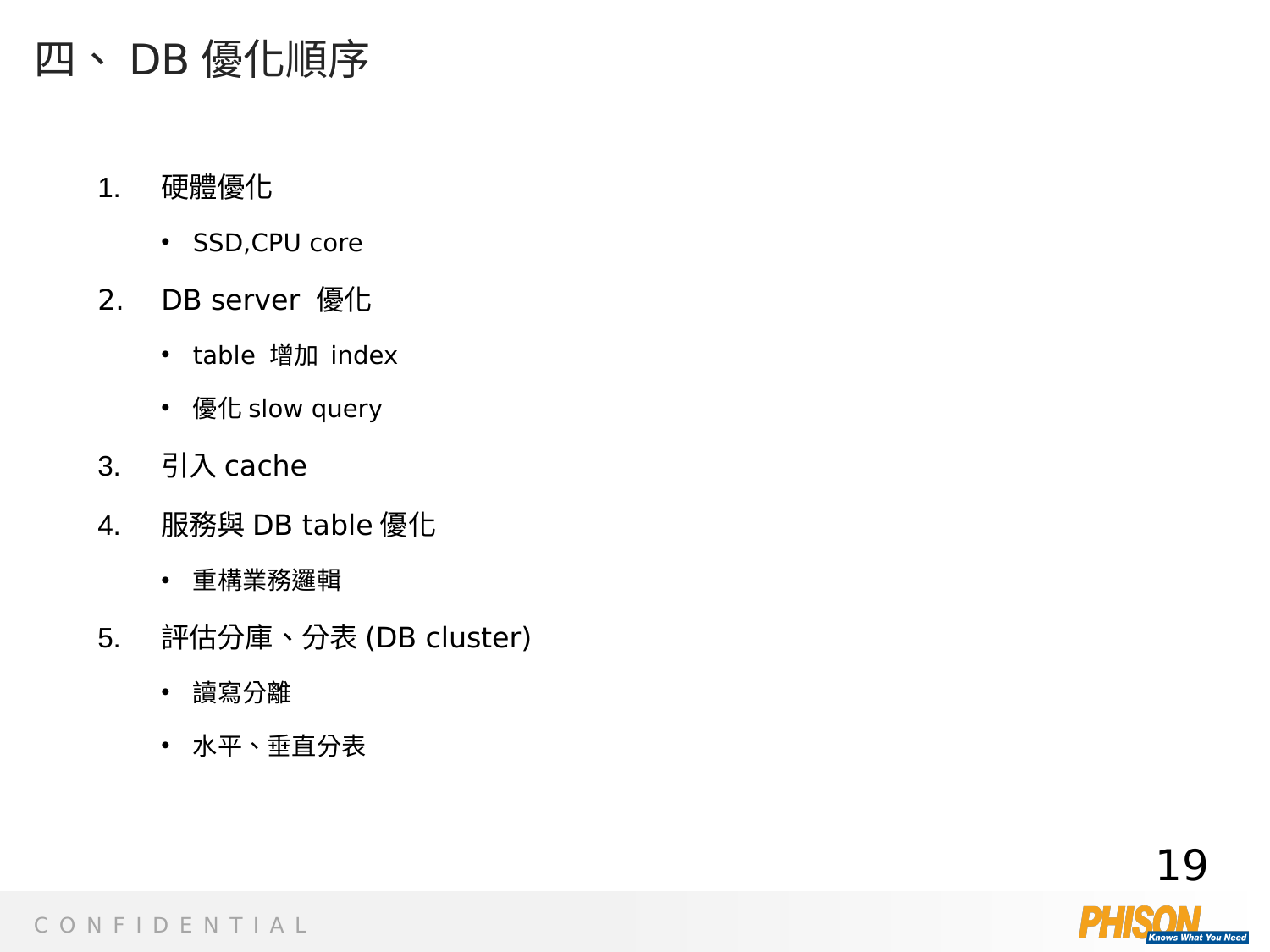

# 四、DB優化順序
硬體優化
SSD,CPU core
DB server 優化
table 增加 index
優化slow query
引入cache
服務與DB table優化
重構業務邏輯
評估分庫、分表(DB cluster)
讀寫分離
水平、垂直分表
19